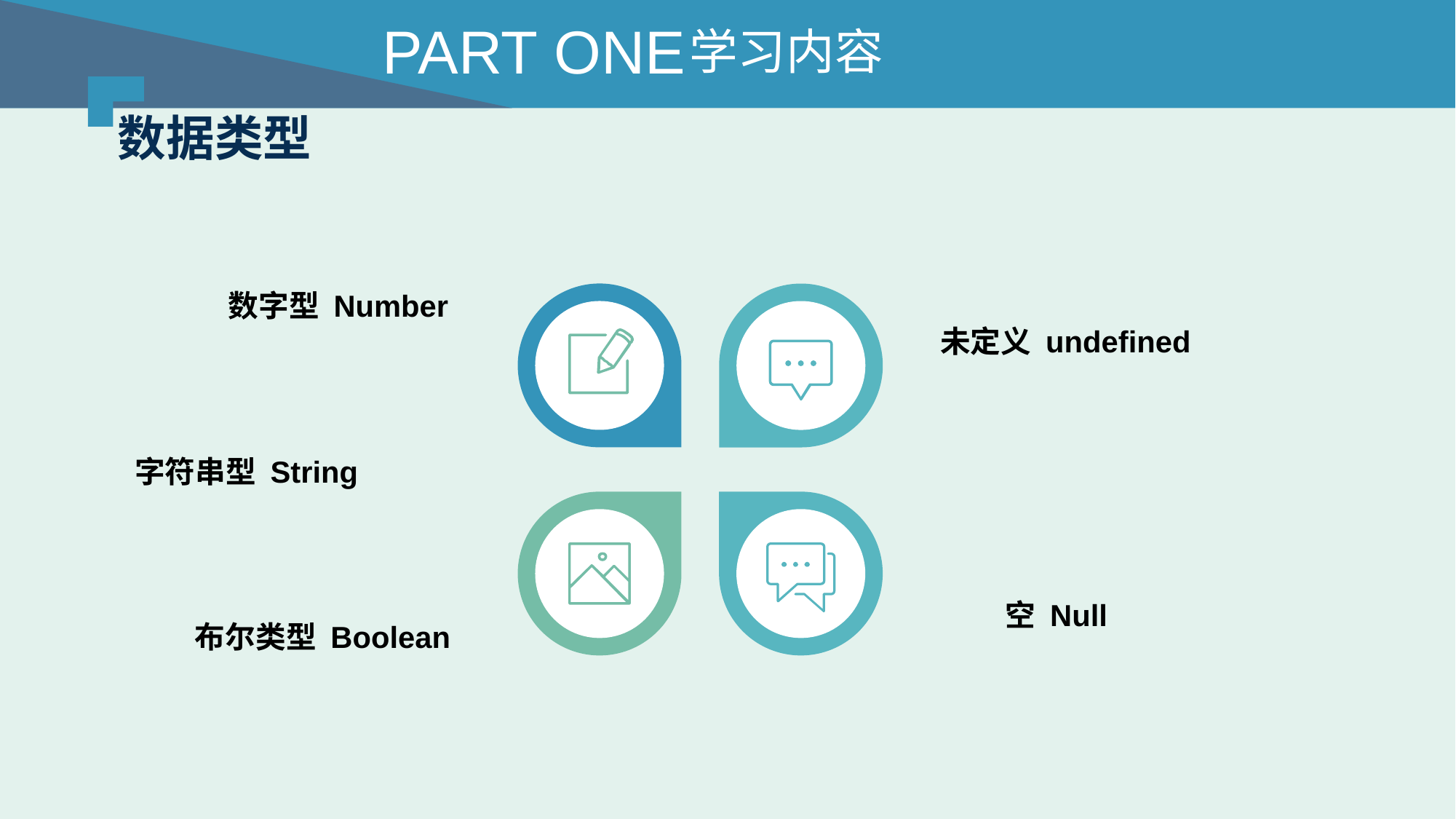

PART ONE
学习内容

数据类型
数字型 Number

未定义 undefined
字符串型 String

空 Null
布尔类型 Boolean